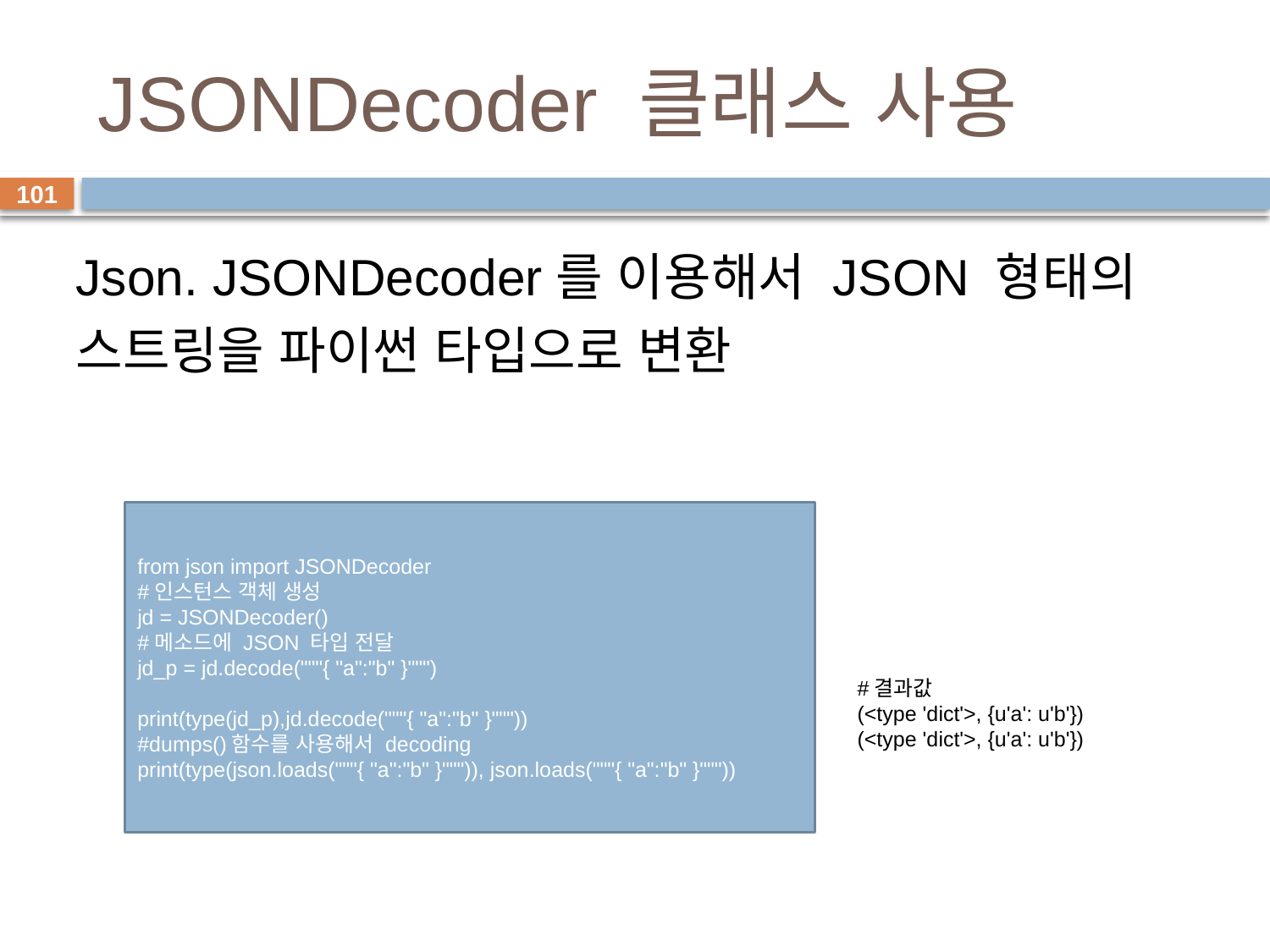

# JSONDecoder 클래스 사용
101
Json. JSONDecoder를 이용해서 JSON 형태의 스트링을 파이썬 타입으로 변환
from json import JSONDecoder
#인스턴스 객체 생성
jd = JSONDecoder()
#메소드에 JSON 타입 전달
jd_p = jd.decode("""{ "a":"b" }""")

print(type(jd_p),jd.decode("""{ "a":"b" }"""))
#dumps()함수를 사용해서 decoding
print(type(json.loads("""{ "a":"b" }""")), json.loads("""{ "a":"b" }"""))
#결과값
(<type 'dict'>, {u'a': u'b'})
(<type 'dict'>, {u'a': u'b'})